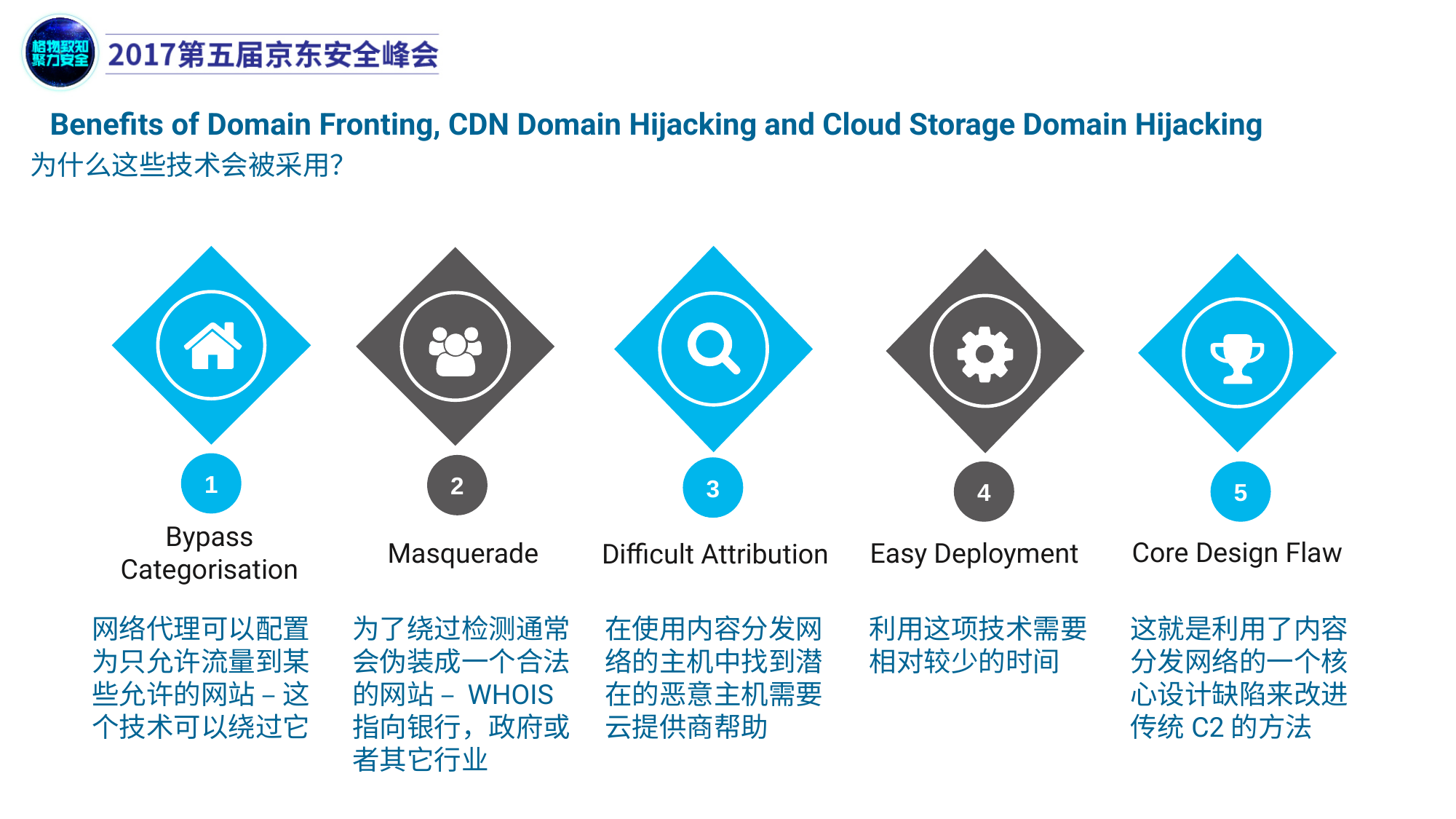

Benefits of Domain Fronting, CDN Domain Hijacking and Cloud Storage Domain Hijacking
为什么这些技术会被采用？

1
2
3
4
5
Bypass Categorisation
Core Design Flaw
Easy Deployment
Masquerade
Difficult Attribution
利用这项技术需要相对较少的时间
这就是利用了内容分发网络的一个核心设计缺陷来改进传统C2的方法
在使用内容分发网络的主机中找到潜在的恶意主机需要云提供商帮助
为了绕过检测通常会伪装成一个合法的网站 – WHOIS指向银行，政府或者其它行业
网络代理可以配置为只允许流量到某些允许的网站 – 这个技术可以绕过它